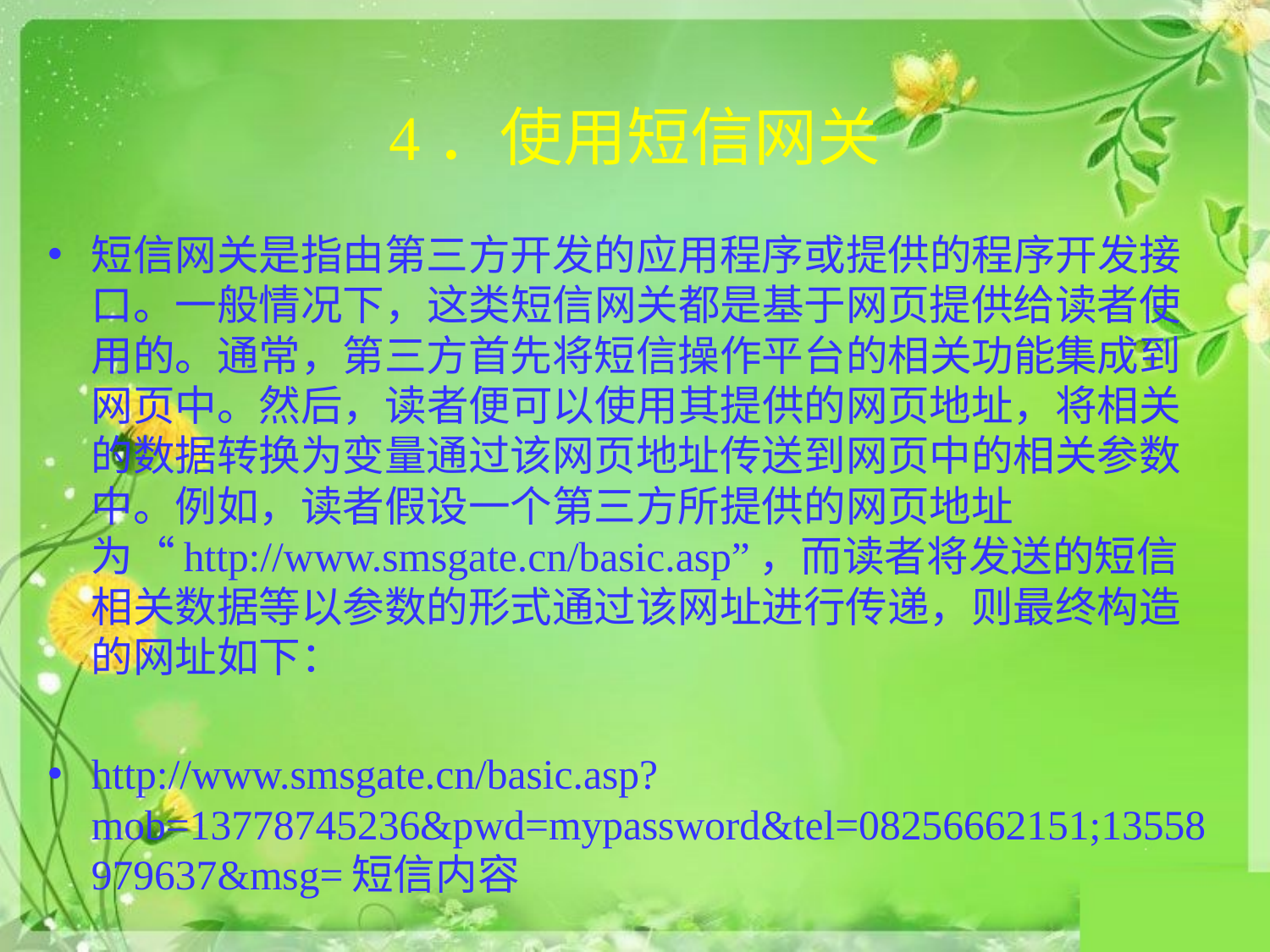

# 4．使用短信网关
短信网关是指由第三方开发的应用程序或提供的程序开发接口。一般情况下，这类短信网关都是基于网页提供给读者使用的。通常，第三方首先将短信操作平台的相关功能集成到网页中。然后，读者便可以使用其提供的网页地址，将相关的数据转换为变量通过该网页地址传送到网页中的相关参数中。例如，读者假设一个第三方所提供的网页地址为“http://www.smsgate.cn/basic.asp”，而读者将发送的短信相关数据等以参数的形式通过该网址进行传递，则最终构造的网址如下：

http://www.smsgate.cn/basic.asp?mob=13778745236&pwd=mypassword&tel=08256662151;13558979637&msg=短信内容